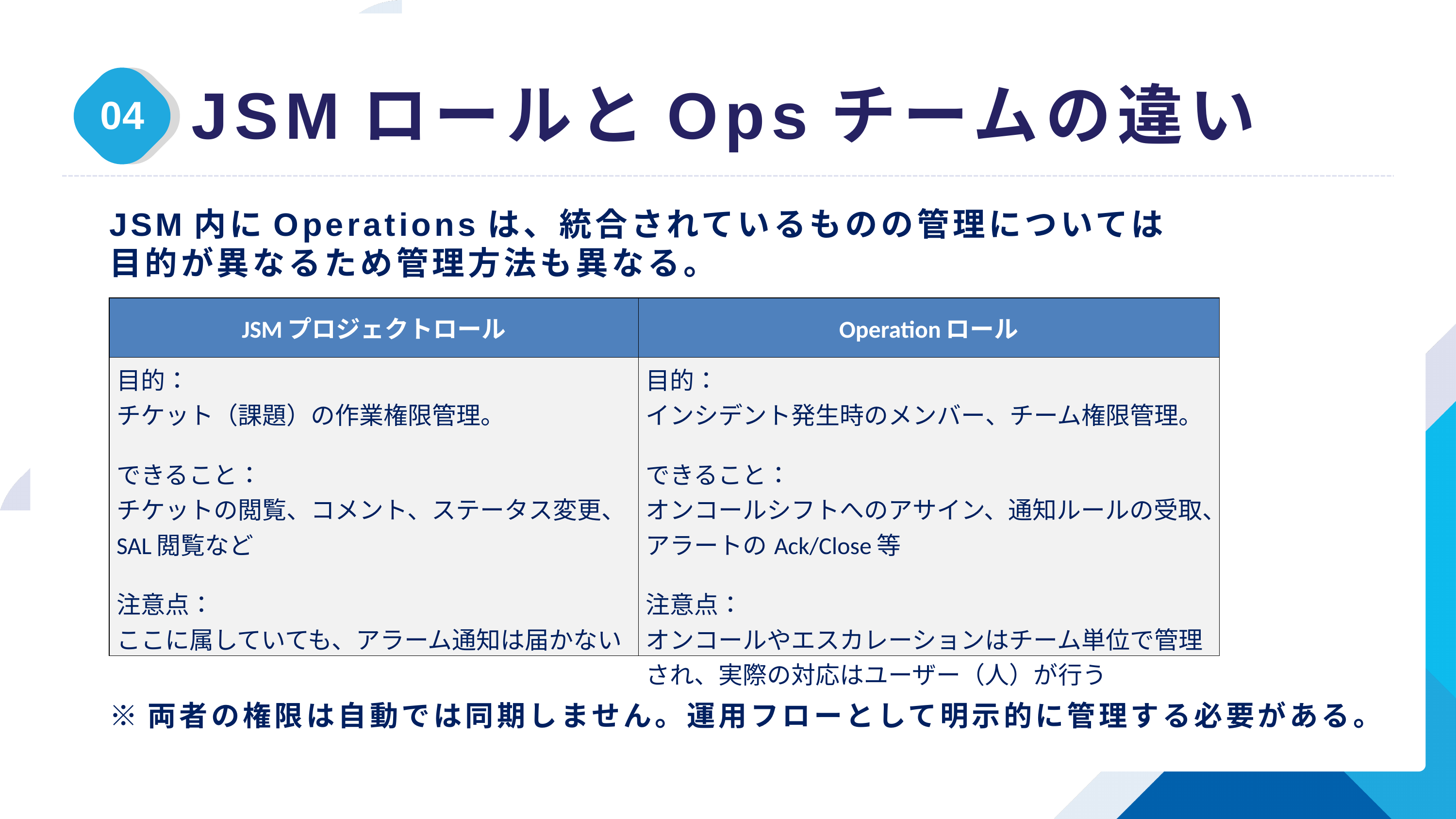

JSMロールとOpsチームの違い
04

JSM内にOperationsは、統合されているものの管理については
目的が異なるため管理方法も異なる。
| JSMプロジェクトロール | Operationロール |
| --- | --- |
| 目的： チケット（課題）の作業権限管理。 できること： チケットの閲覧、コメント、ステータス変更、SAL閲覧など 注意点： ここに属していても、アラーム通知は届かない | 目的： インシデント発生時のメンバー、チーム権限管理。 できること： オンコールシフトへのアサイン、通知ルールの受取、アラートのAck/Close等 注意点： オンコールやエスカレーションはチーム単位で管理され、実際の対応はユーザー（人）が行う |

※両者の権限は自動では同期しません。運用フローとして明示的に管理する必要がある。